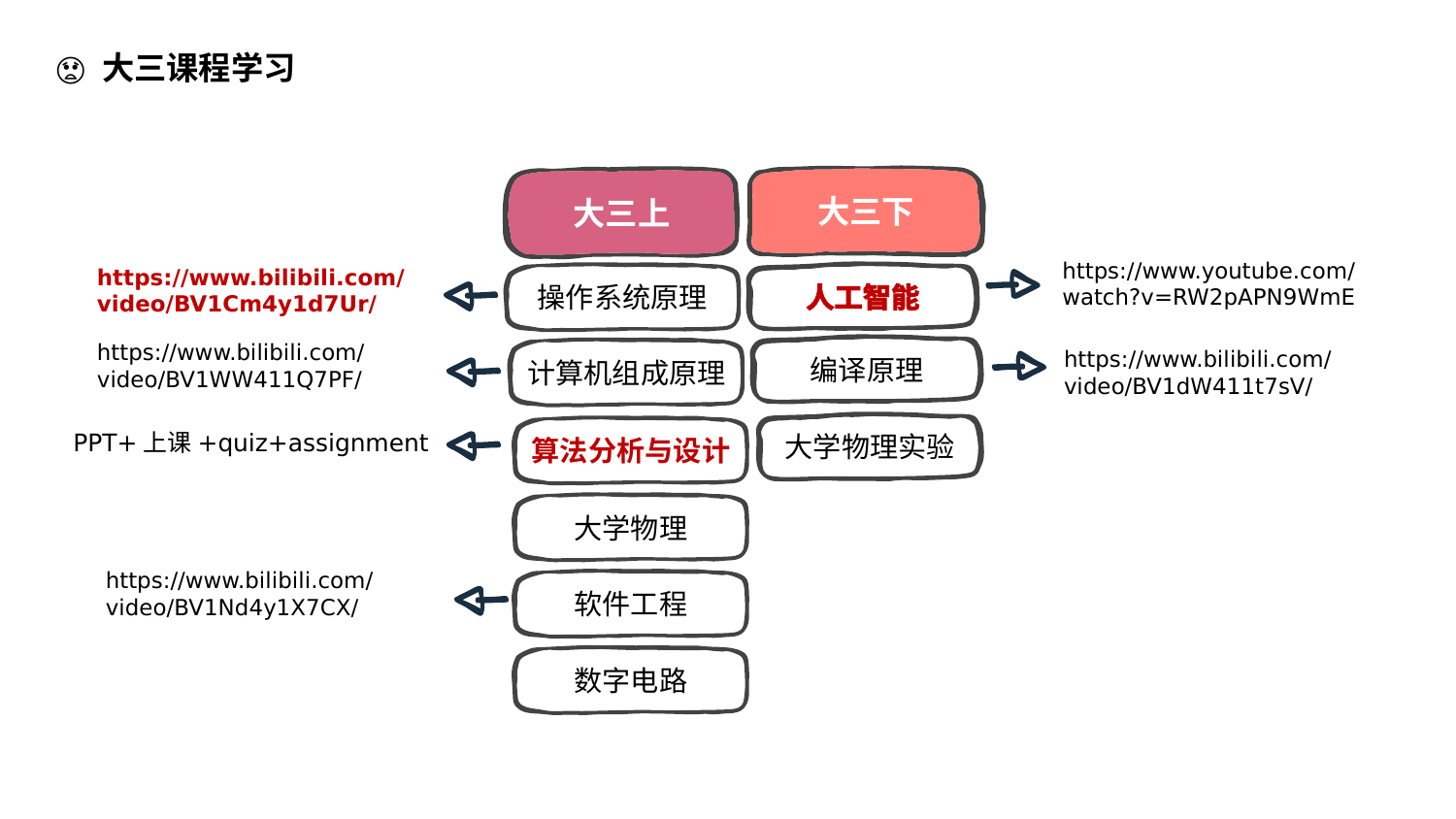

😦 大三课程学习

大三下

大三上
https://www.youtube.com/watch?v=RW2pAPN9WmE
https://www.bilibili.com/video/BV1Cm4y1d7Ur/

人工智能
操作系统原理

https://www.bilibili.com/video/BV1WW411Q7PF/
编译原理
计算机组成原理
https://www.bilibili.com/video/BV1dW411t7sV/

大学物理实验
算法分析与设计

PPT+上课+quiz+assignment
大学物理
https://www.bilibili.com/video/BV1Nd4y1X7CX/
软件工程

数字电路